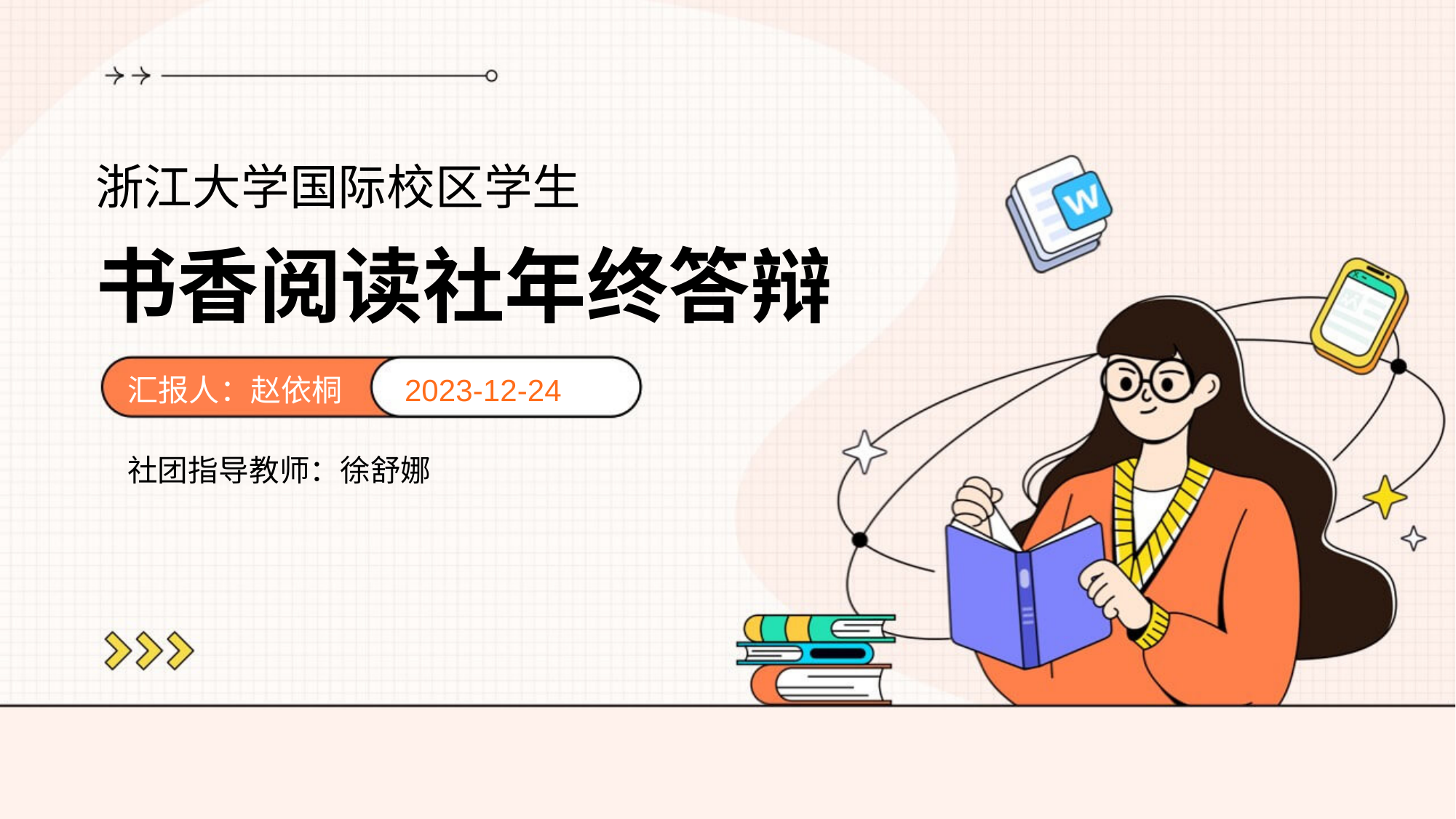

浙江大学国际校区学生
书香阅读社年终答辩
汇报人：赵依桐
2023-12-24
社团指导教师：徐舒娜